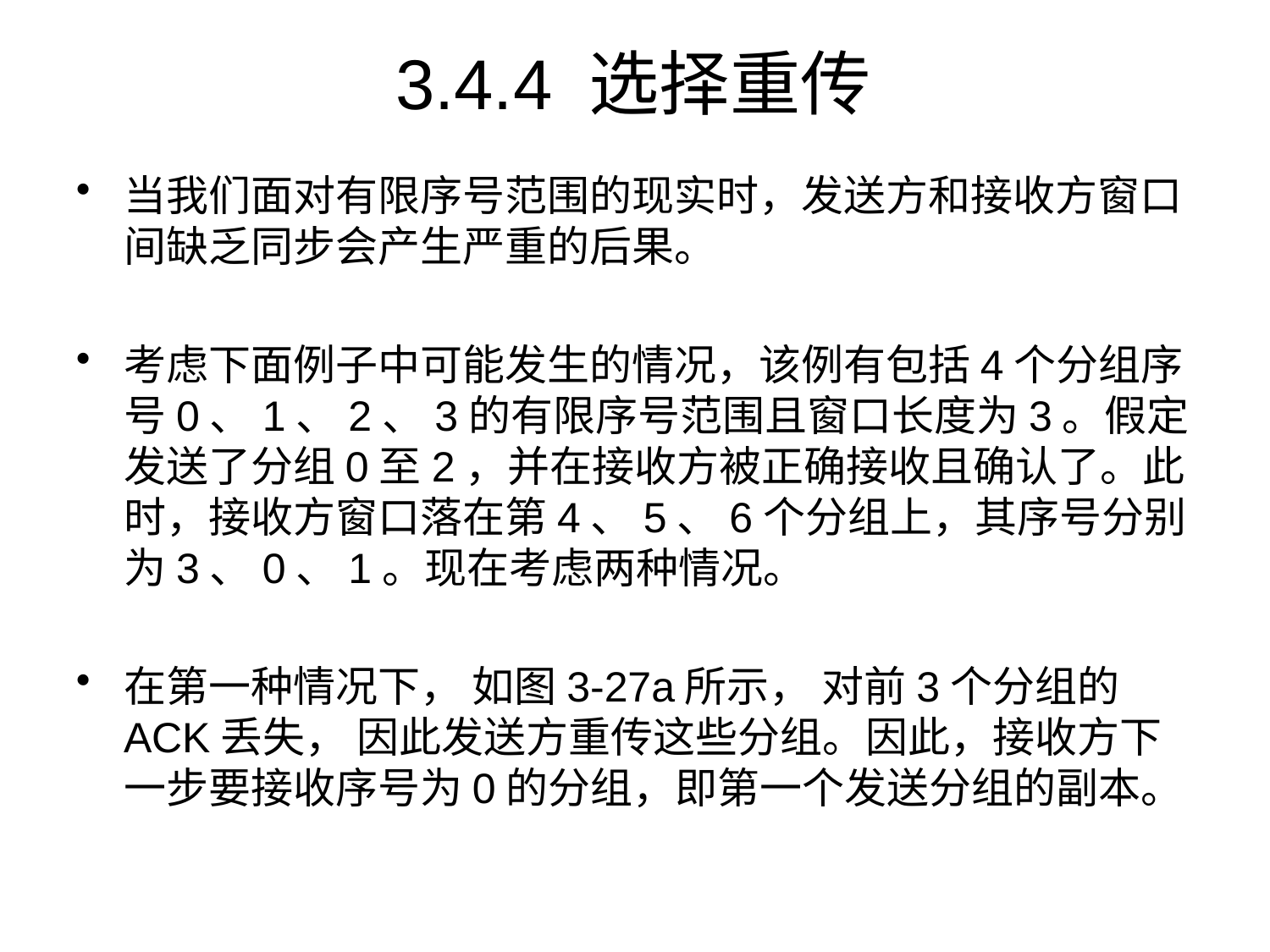

# 3.4.4 选择重传
当我们面对有限序号范围的现实时，发送方和接收方窗口间缺乏同步会产生严重的后果。

考虑下面例子中可能发生的情况，该例有包括4个分组序号0、1、2、3的有限序号范围且窗口长度为3。假定发送了分组0至2，并在接收方被正确接收且确认了。此时，接收方窗口落在第4、5、6个分组上，其序号分别为3、0、1。现在考虑两种情况。

在第一种情况下， 如图3-27a所示， 对前3个分组的ACK丢失， 因此发送方重传这些分组。因此，接收方下一步要接收序号为0的分组，即第一个发送分组的副本。